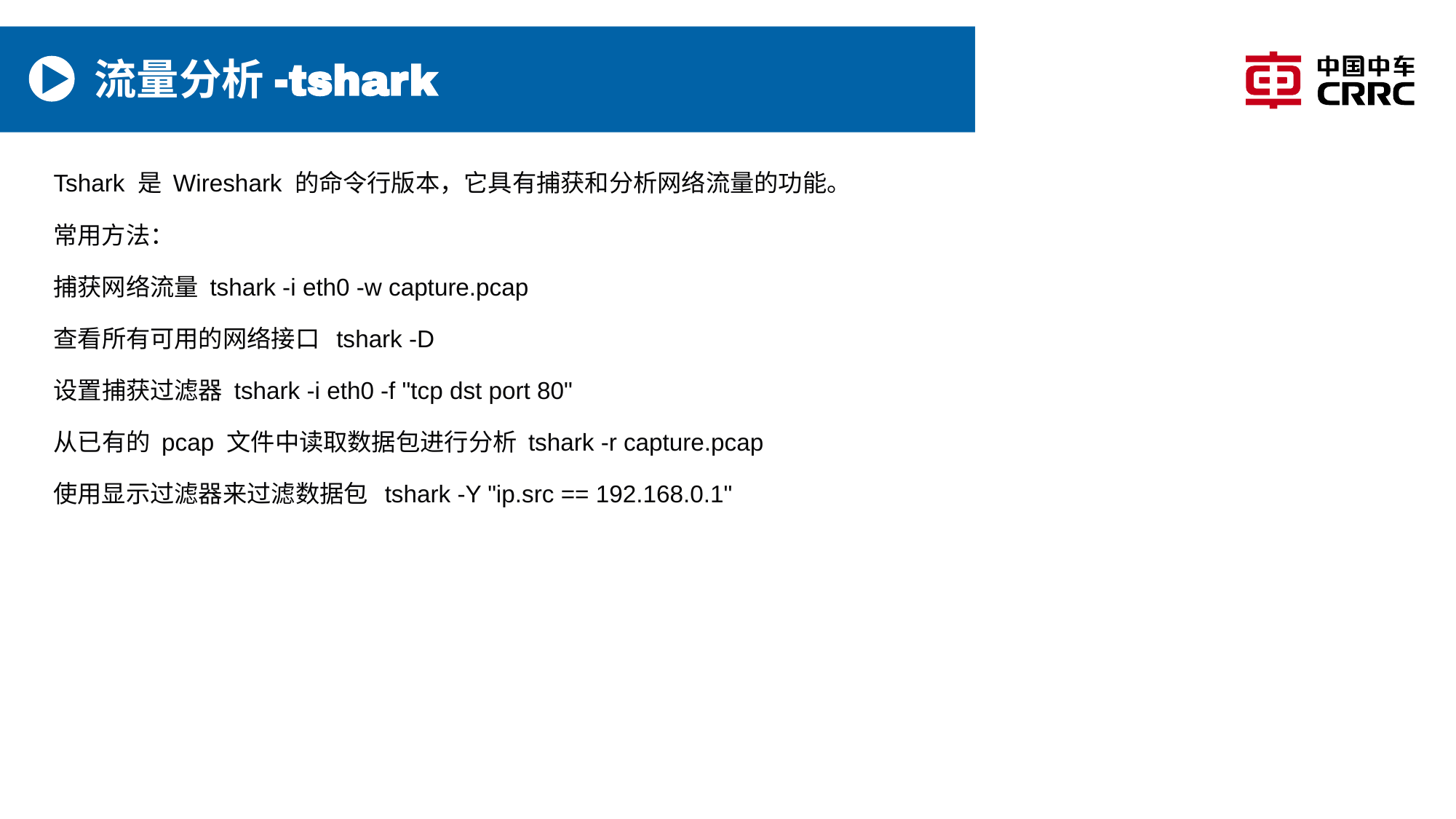

# 流量分析-tshark
Tshark 是 Wireshark 的命令行版本，它具有捕获和分析网络流量的功能。
常用方法：
捕获网络流量 tshark -i eth0 -w capture.pcap
查看所有可用的网络接口  tshark -D
设置捕获过滤器 tshark -i eth0 -f "tcp dst port 80"
从已有的 pcap 文件中读取数据包进行分析 tshark -r capture.pcap
使用显示过滤器来过滤数据包  tshark -Y "ip.src == 192.168.0.1"
39